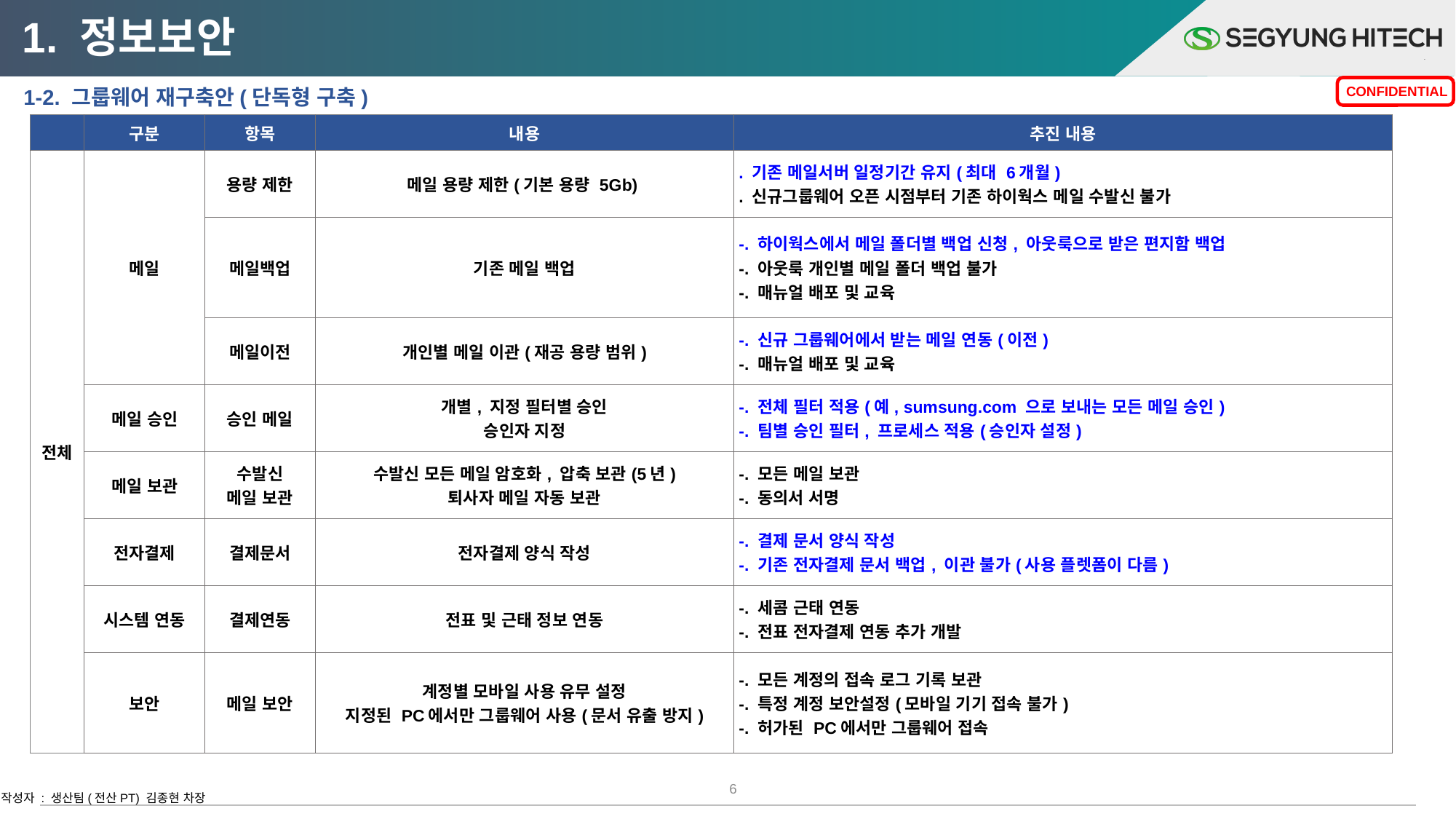

1. 정보보안
 1-2. 그룹웨어 재구축안(단독형 구축)
|  | 구분 | 항목 | 내용 | 추진 내용 |
| --- | --- | --- | --- | --- |
| 전체 | 메일 | 용량 제한 | 메일 용량 제한(기본 용량 5Gb) | . 기존 메일서버 일정기간 유지(최대 6개월) . 신규그룹웨어 오픈 시점부터 기존 하이웍스 메일 수발신 불가 |
|  |  | 메일백업 | 기존 메일 백업 | -. 하이웍스에서 메일 폴더별 백업 신청, 아웃룩으로 받은 편지함 백업 -. 아웃룩 개인별 메일 폴더 백업 불가 -. 매뉴얼 배포 및 교육 |
|  |  | 메일이전 | 개인별 메일 이관(재공 용량 범위) | -. 신규 그룹웨어에서 받는 메일 연동(이전) -. 매뉴얼 배포 및 교육 |
|  | 메일 승인 | 승인 메일 | 개별, 지정 필터별 승인 승인자 지정 | -. 전체 필터 적용(예, sumsung.com 으로 보내는 모든 메일 승인) -. 팀별 승인 필터, 프로세스 적용(승인자 설정) |
|  | 메일 보관 | 수발신 메일 보관 | 수발신 모든 메일 암호화, 압축 보관(5년) 퇴사자 메일 자동 보관 | -. 모든 메일 보관 -. 동의서 서명 |
|  | 전자결제 | 결제문서 | 전자결제 양식 작성 | -. 결제 문서 양식 작성 -. 기존 전자결제 문서 백업, 이관 불가(사용 플렛폼이 다름) |
|  | 시스템 연동 | 결제연동 | 전표 및 근태 정보 연동 | -. 세콤 근태 연동 -. 전표 전자결제 연동 추가 개발 |
|  | 보안 | 메일 보안 | 계정별 모바일 사용 유무 설정 지정된 PC에서만 그룹웨어 사용(문서 유출 방지) | -. 모든 계정의 접속 로그 기록 보관 -. 특정 계정 보안설정(모바일 기기 접속 불가) -. 허가된 PC에서만 그룹웨어 접속 |
6